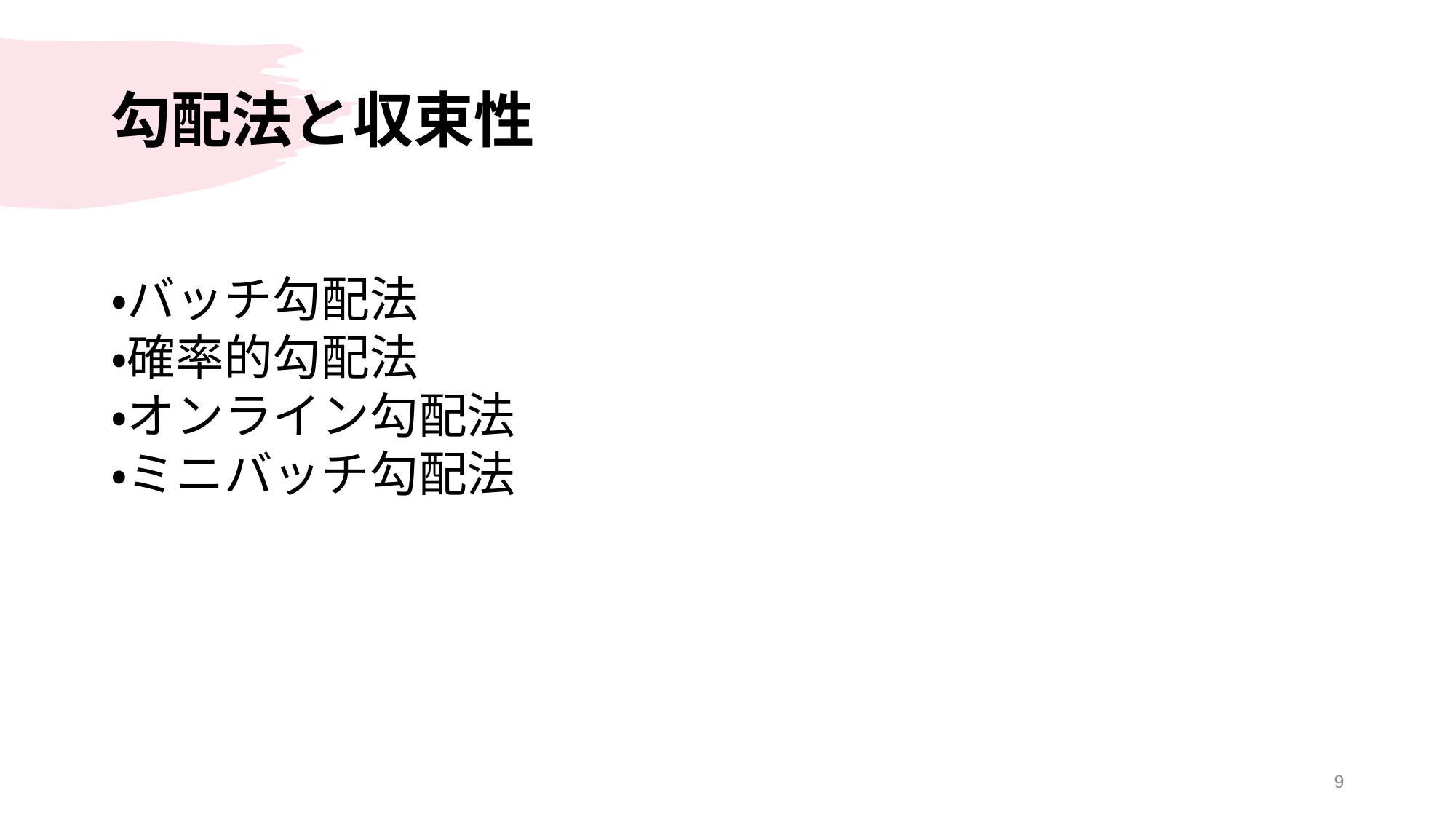

# 勾配法と収束性
・バッチ勾配法
・確率的勾配法
・オンライン勾配法
・ミニバッチ勾配法
9